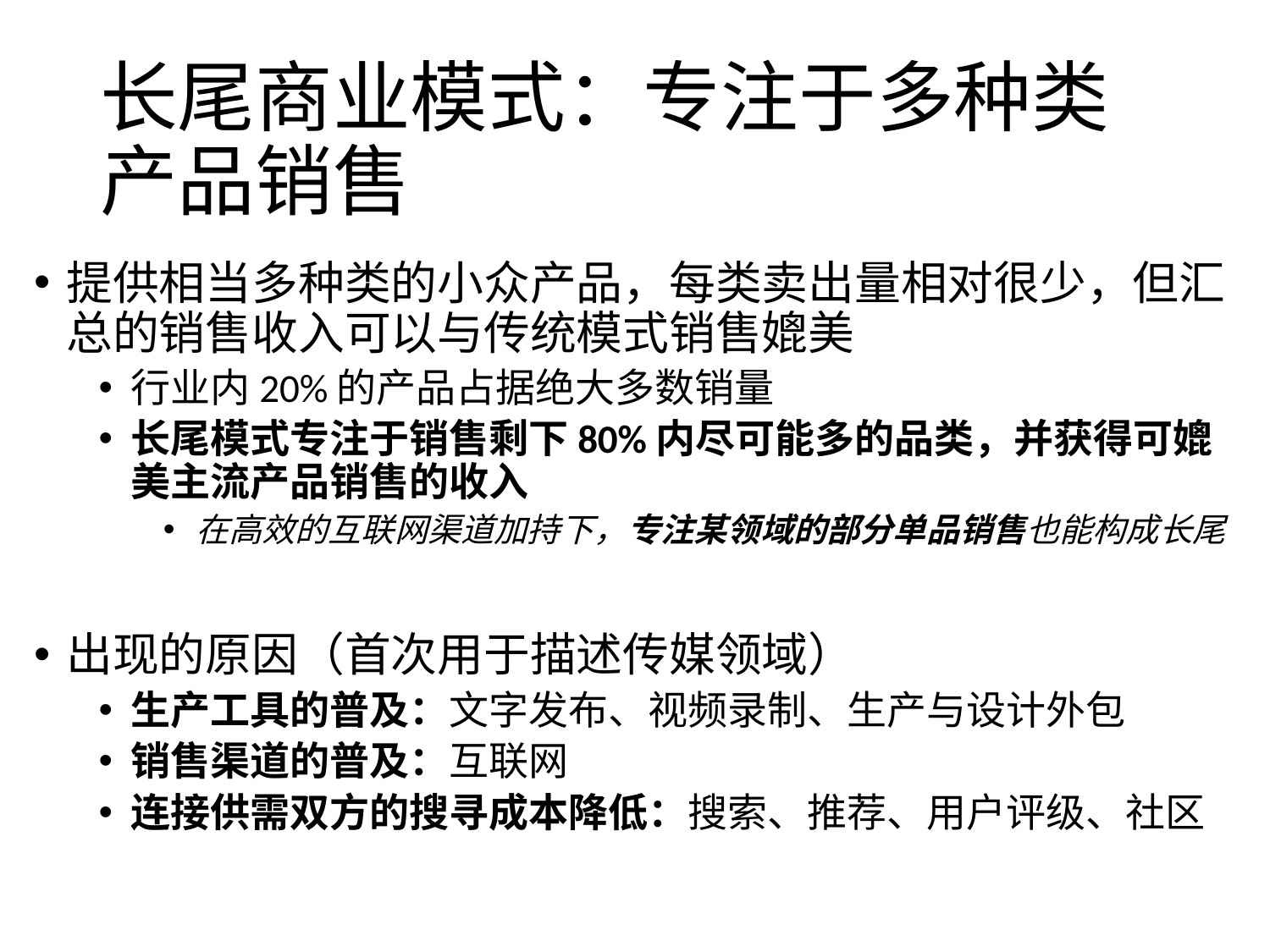

# 长尾商业模式：专注于多种类产品销售
提供相当多种类的小众产品，每类卖出量相对很少，但汇总的销售收入可以与传统模式销售媲美
行业内20%的产品占据绝大多数销量
长尾模式专注于销售剩下80%内尽可能多的品类，并获得可媲美主流产品销售的收入
在高效的互联网渠道加持下，专注某领域的部分单品销售也能构成长尾

出现的原因（首次用于描述传媒领域）
生产工具的普及：文字发布、视频录制、生产与设计外包
销售渠道的普及：互联网
连接供需双方的搜寻成本降低：搜索、推荐、用户评级、社区